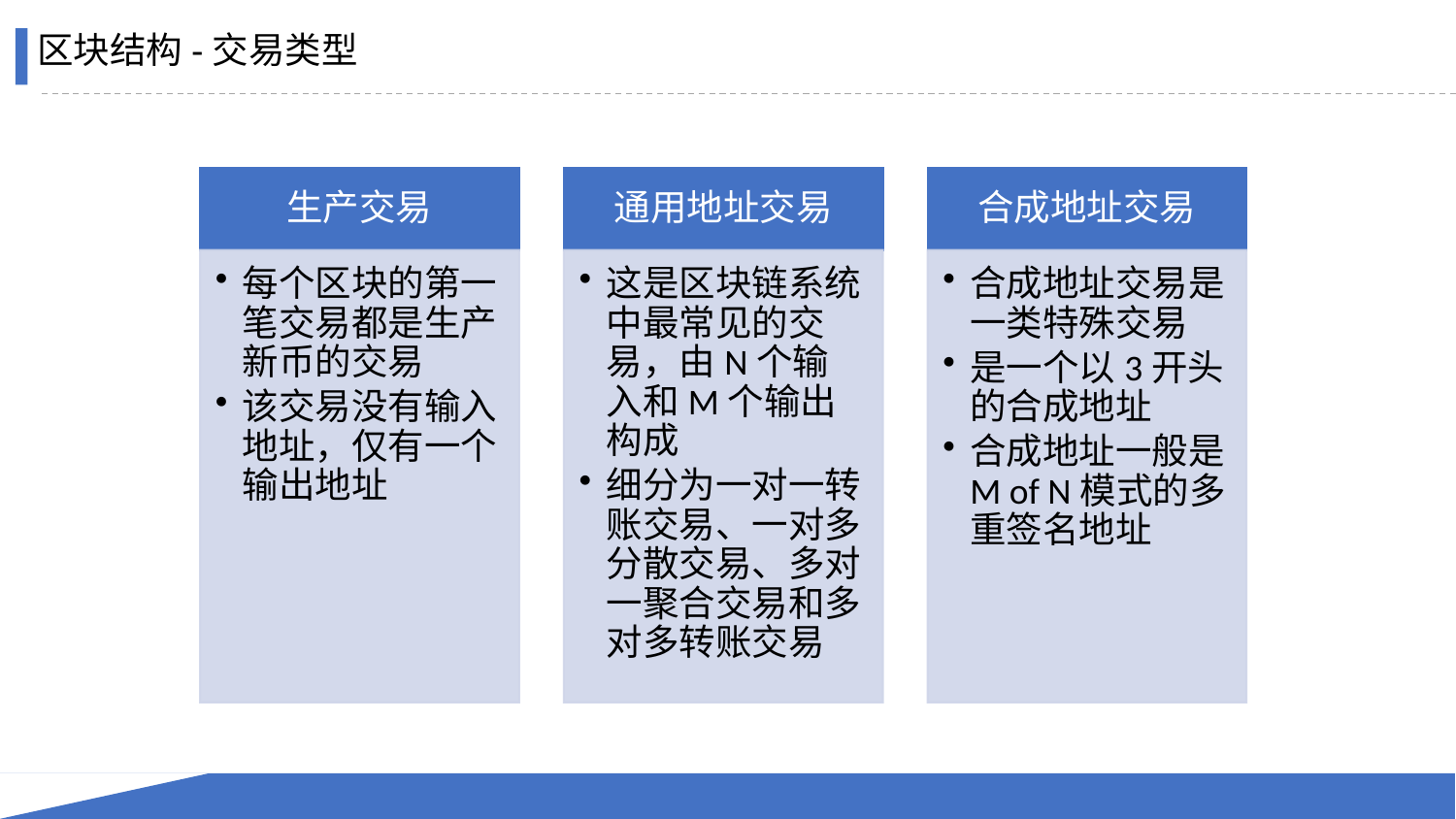

区块结构-交易类型

生产交易
每个区块的第一笔交易都是生产新币的交易
该交易没有输入地址，仅有一个输出地址
通用地址交易
这是区块链系统中最常见的交易，由N个输入和M个输出构成
细分为一对一转账交易、一对多分散交易、多对一聚合交易和多对多转账交易
合成地址交易
合成地址交易是一类特殊交易
是一个以3开头的合成地址
合成地址一般是M of N模式的多重签名地址
12